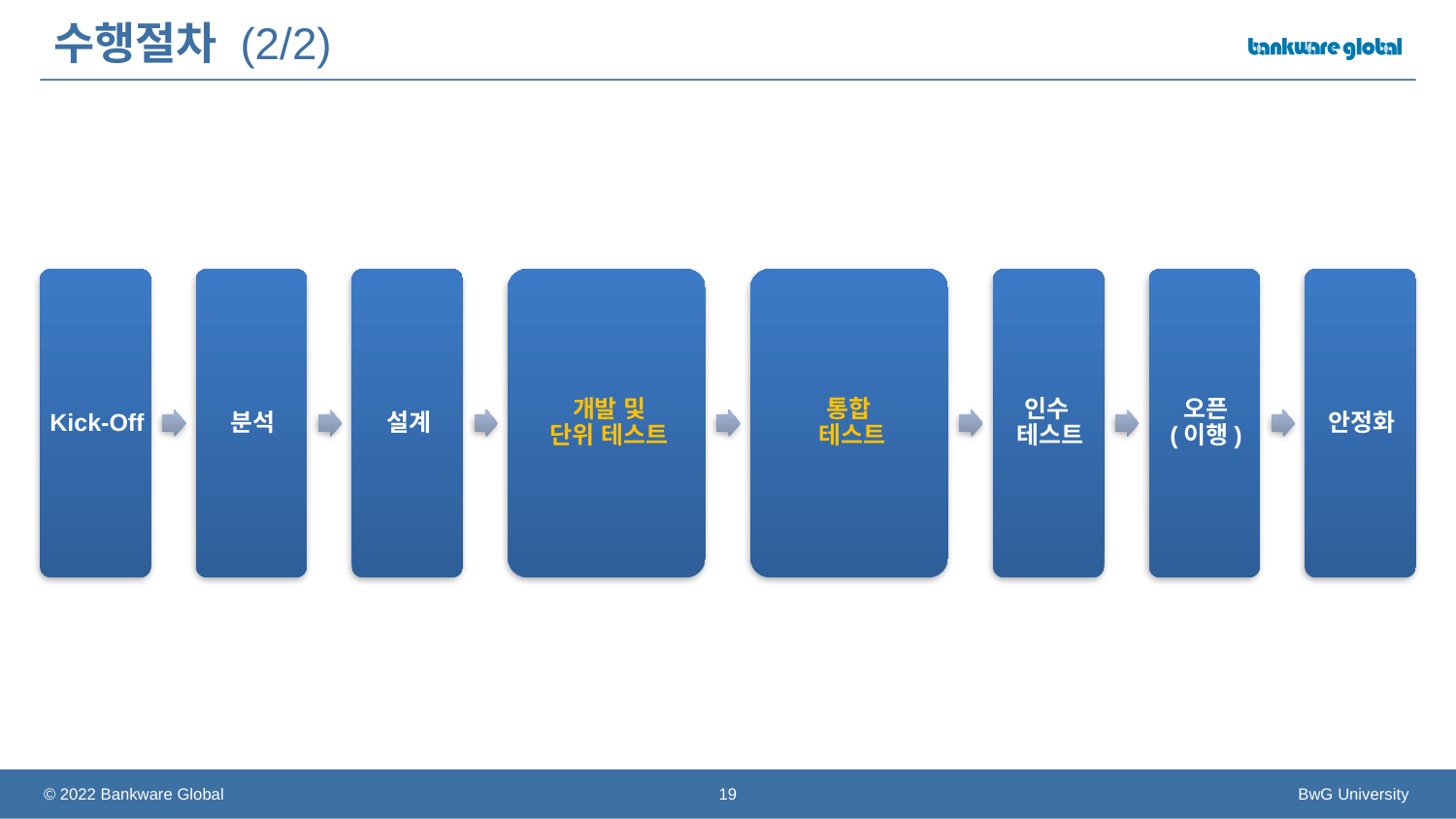

# 수행절차 (2/2)
Kick-Off

분석

설계

개발 및
단위 테스트

통합
테스트

인수
테스트

오픈
(이행)

안정화
19